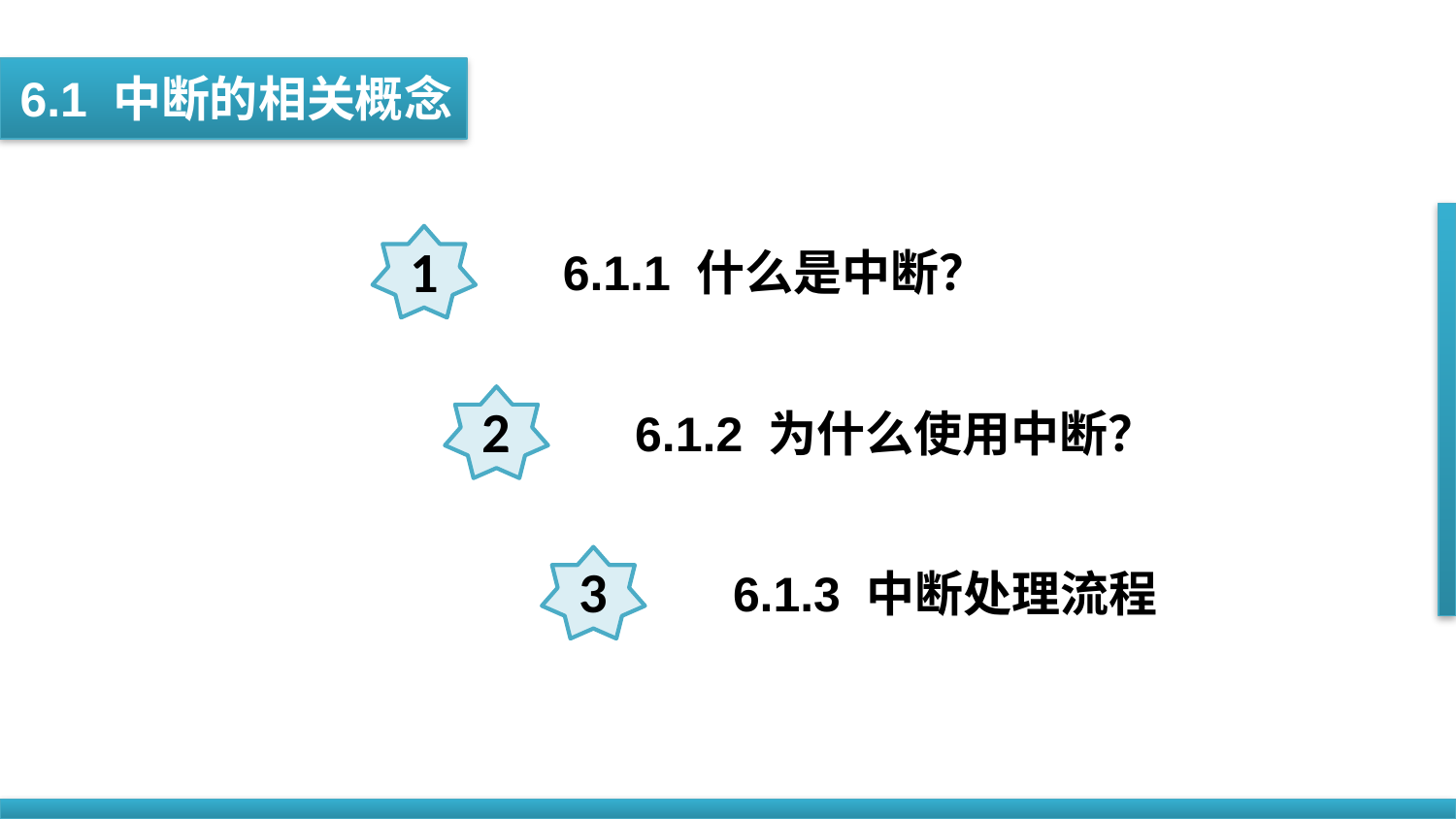

6.1 中断的相关概念
1
6.1.1 什么是中断？
2
6.1.2 为什么使用中断？
3
6.1.3 中断处理流程